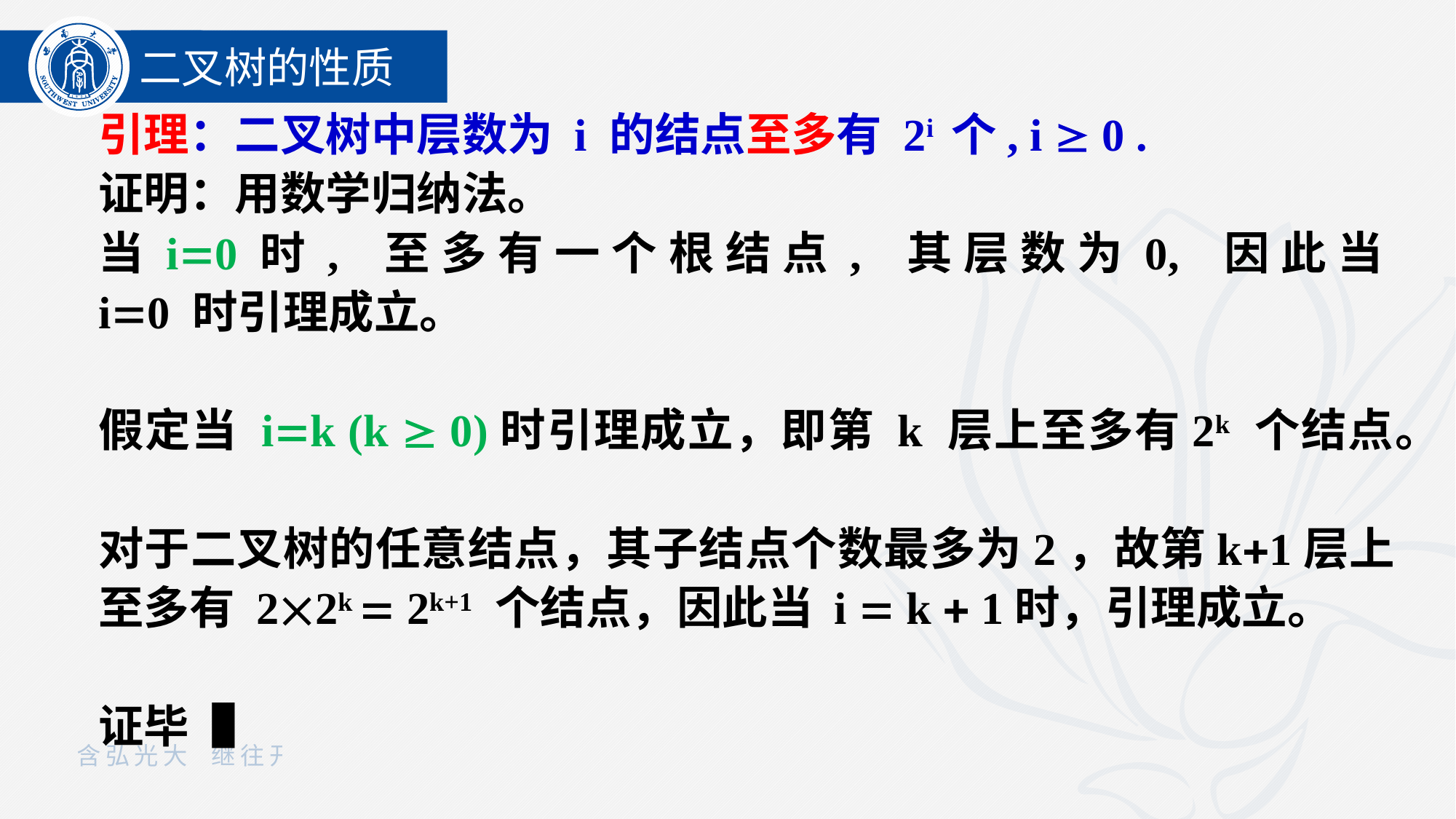

二叉树的性质
引理：二叉树中层数为 i 的结点至多有 2i 个, i ≥ 0 .
证明：用数学归纳法。
当i=0时, 至多有一个根结点, 其层数为0, 因此当
i=0 时引理成立。

假定当 i=k (k ≥ 0)时引理成立，即第 k 层上至多有2k 个结点。

对于二叉树的任意结点，其子结点个数最多为2，故第k+1层上至多有 2×2k = 2k+1 个结点，因此当 i = k + 1时，引理成立。

证毕▐